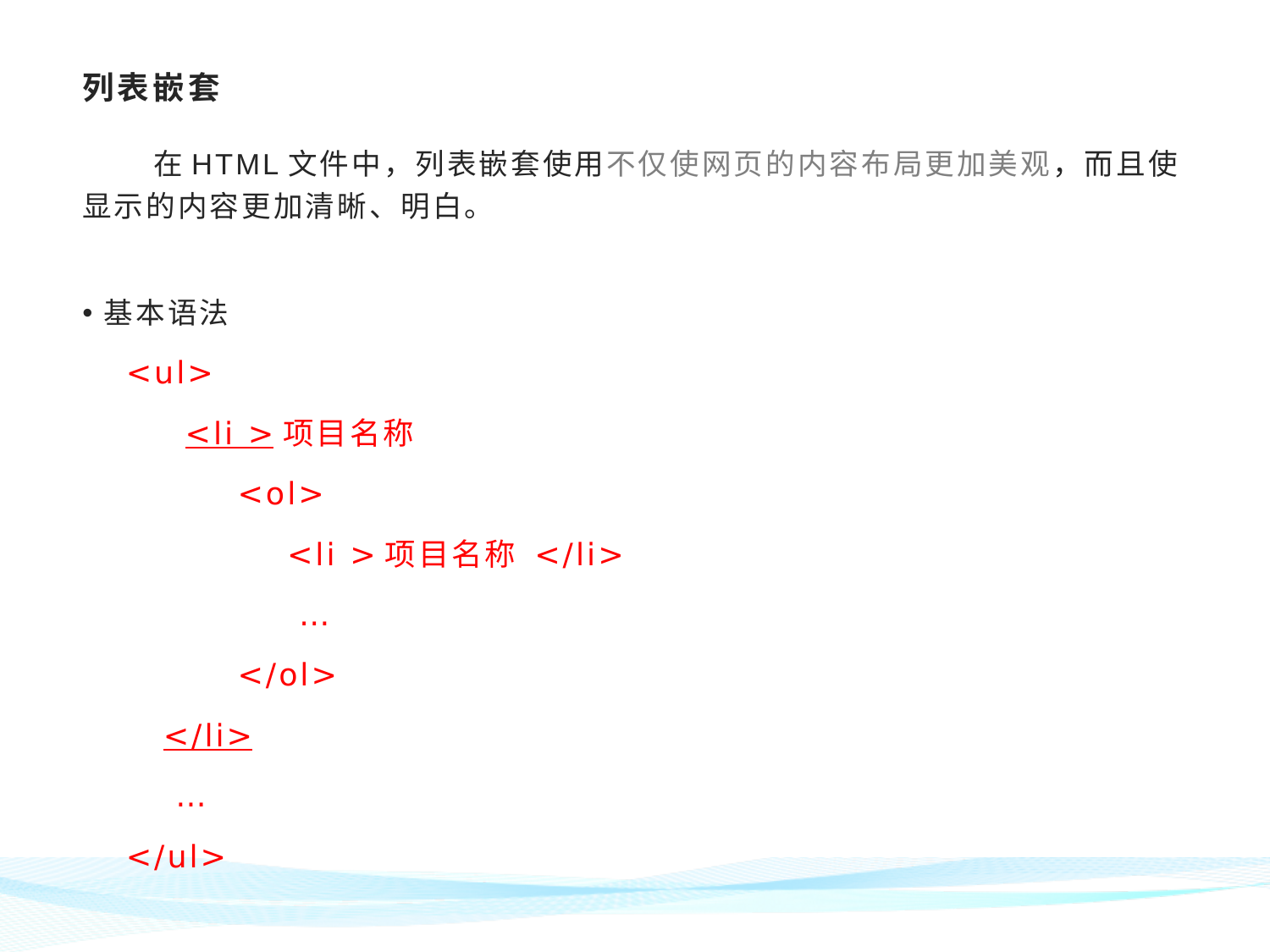

# 列表嵌套
       在HTML文件中，列表嵌套使用不仅使网页的内容布局更加美观，而且使显示的内容更加清晰、明白。

基本语法
<ul>
	   <li >项目名称
         <ol>
             <li >项目名称 </li>
              …
         </ol>
   </li>
    …
</ul>